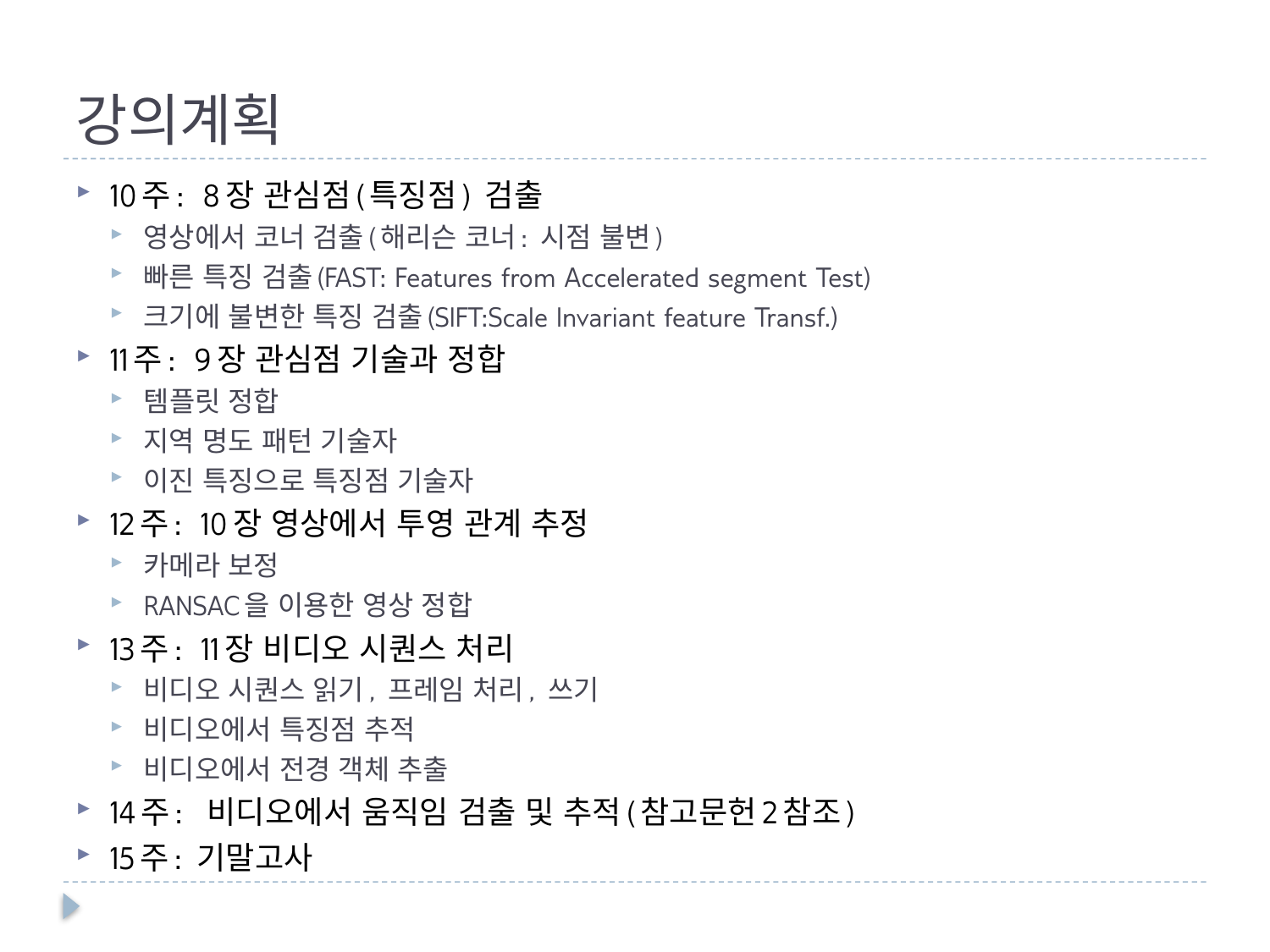

# 강의계획
10주:  8장 관심점(특징점) 검출
영상에서 코너 검출(해리슨 코너: 시점 불변)
빠른 특징 검출(FAST: Features from Accelerated segment Test)
크기에 불변한 특징 검출(SIFT:Scale Invariant feature Transf.)
11주:  9장 관심점 기술과 정합
템플릿 정합
지역 명도 패턴 기술자
이진 특징으로 특징점 기술자
12주:  10장 영상에서 투영 관계 추정
카메라 보정
RANSAC을 이용한 영상 정합
13주:  11장 비디오 시퀀스 처리
비디오 시퀀스 읽기, 프레임 처리, 쓰기
비디오에서 특징점 추적
비디오에서 전경 객체 추출
14주:  비디오에서 움직임 검출 및 추적(참고문헌2참조)
15주: 기말고사